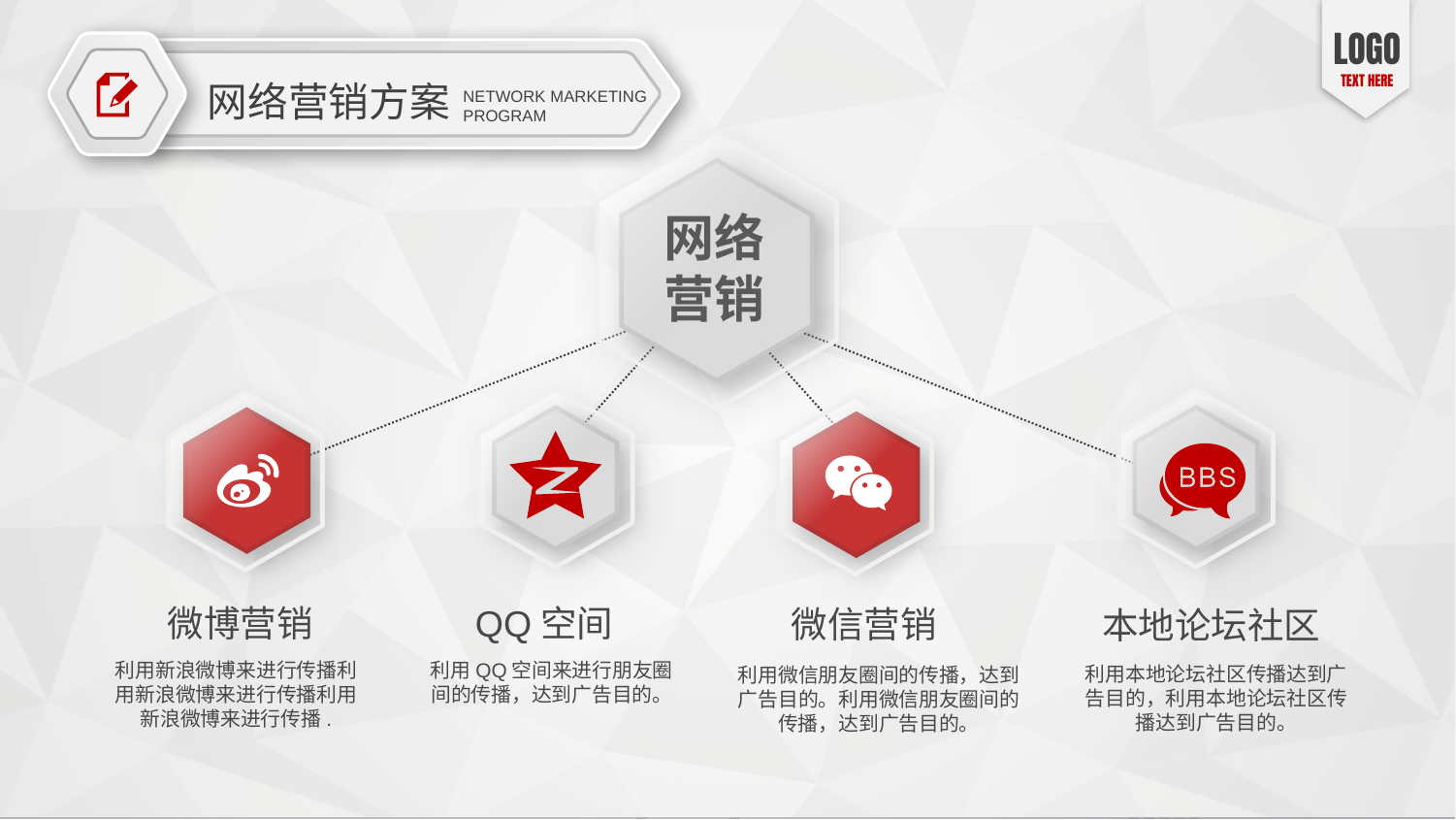

LOGO
TEXT HERE

网络营销方案

NETWORK MARKETING PROGRAM

网络
营销

QQ空间
微博营销
微信营销
本地论坛社区
利用新浪微博来进行传播利用新浪微博来进行传播利用新浪微博来进行传播.
利用QQ空间来进行朋友圈间的传播，达到广告目的。
利用本地论坛社区传播达到广告目的，利用本地论坛社区传播达到广告目的。

利用微信朋友圈间的传播，达到广告目的。利用微信朋友圈间的传播，达到广告目的。